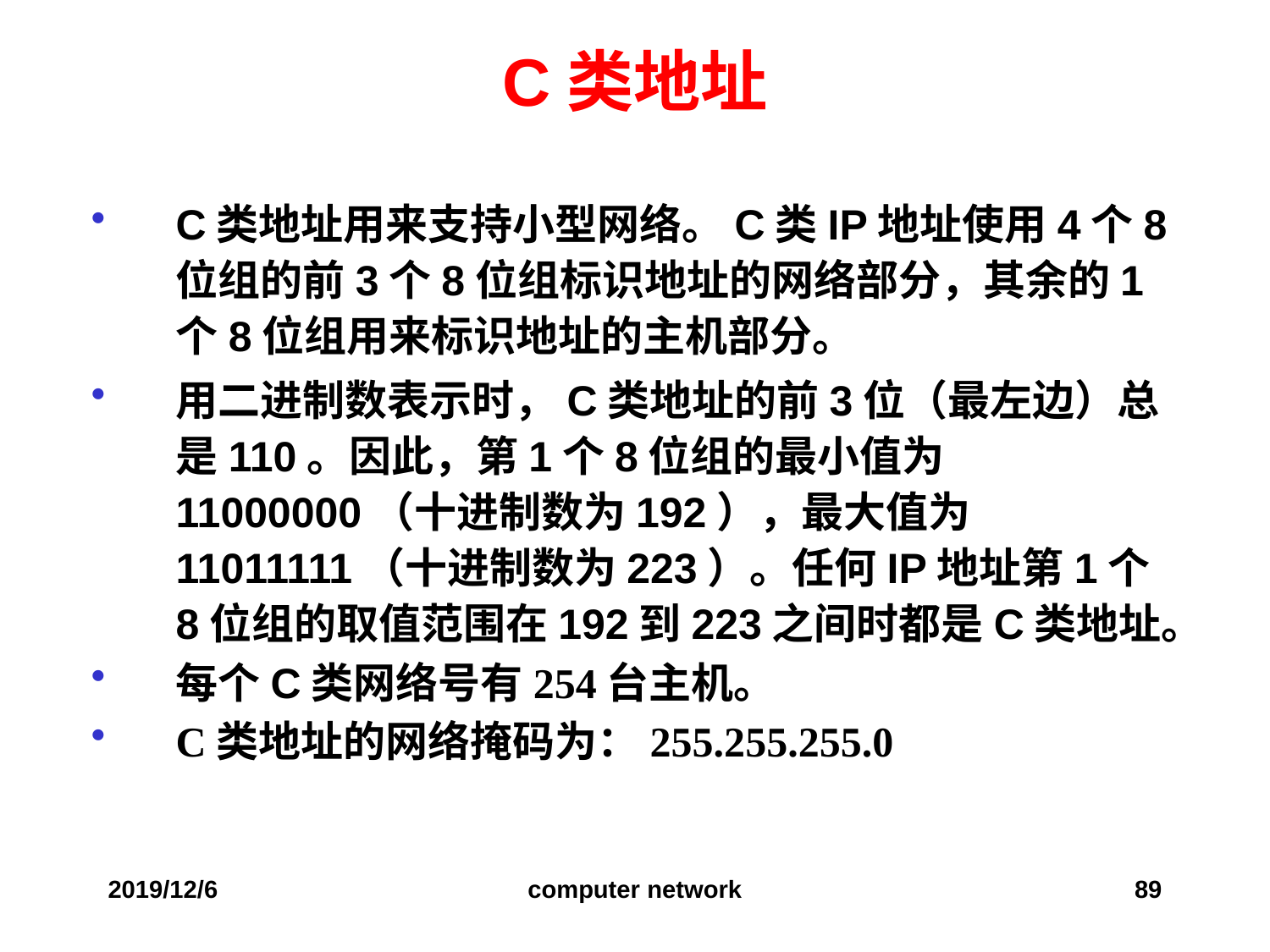

# C类地址
C类地址用来支持小型网络。C类IP地址使用4个8位组的前3个8位组标识地址的网络部分，其余的1个8位组用来标识地址的主机部分。
用二进制数表示时，C类地址的前3位（最左边）总是110。因此，第1个8位组的最小值为11000000（十进制数为192），最大值为11011111（十进制数为223）。任何IP地址第1个8位组的取值范围在192到223之间时都是C类地址。
每个C类网络号有254台主机。
C类地址的网络掩码为：255.255.255.0
2019/12/6
computer network
89